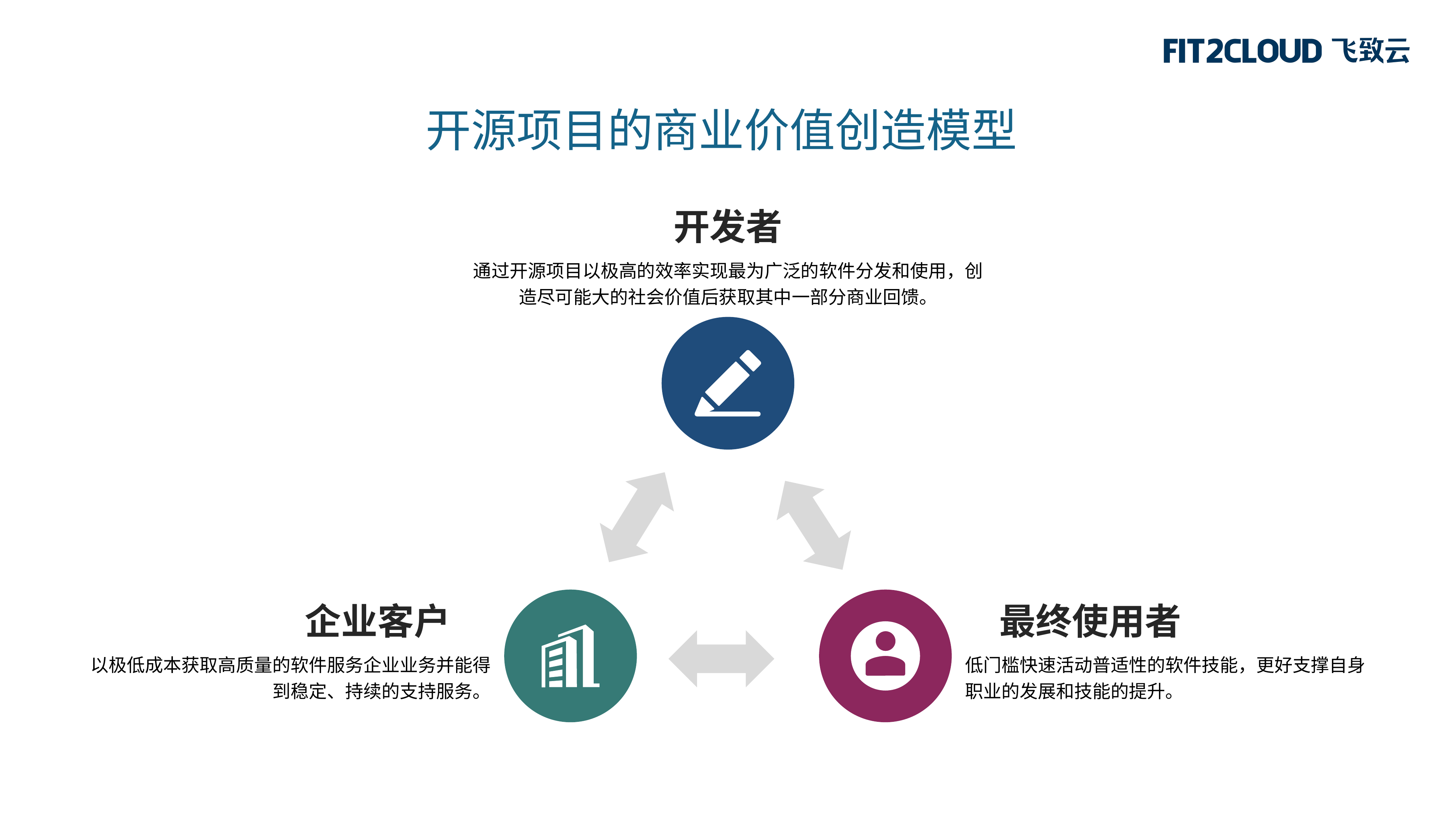

开源项目的商业价值创造模型
开发者
通过开源项目以极高的效率实现最为广泛的软件分发和使用，创造尽可能大的社会价值后获取其中一部分商业回馈。

企业客户
最终使用者

以极低成本获取高质量的软件服务企业业务并能得到稳定、持续的支持服务。
低门槛快速活动普适性的软件技能，更好支撑自身职业的发展和技能的提升。